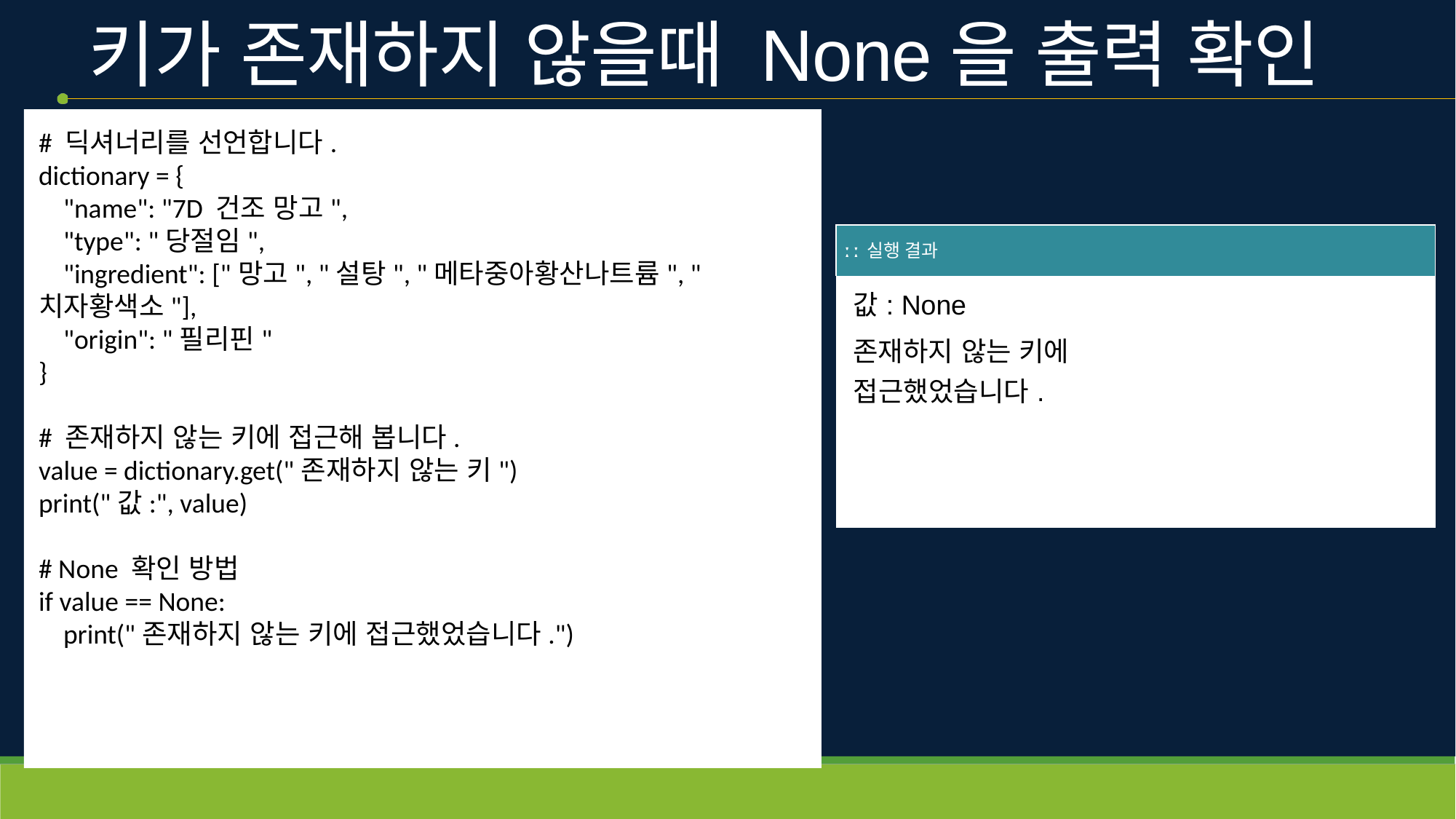

# 키가 존재하지 않을때 None을 출력 확인

# 딕셔너리를 선언합니다.
dictionary = {
    "name": "7D 건조 망고",
    "type": "당절임",
    "ingredient": ["망고", "설탕", "메타중아황산나트륨", "치자황색소"],
    "origin": "필리핀"
}
# 존재하지 않는 키에 접근해 봅니다.
value = dictionary.get("존재하지 않는 키")
print("값:", value)
# None 확인 방법
if value == None:
    print("존재하지 않는 키에 접근했었습니다.")

| ː ː 실행 결과 |
| --- |
| 값: None 존재하지 않는 키에 접근했었습니다. |